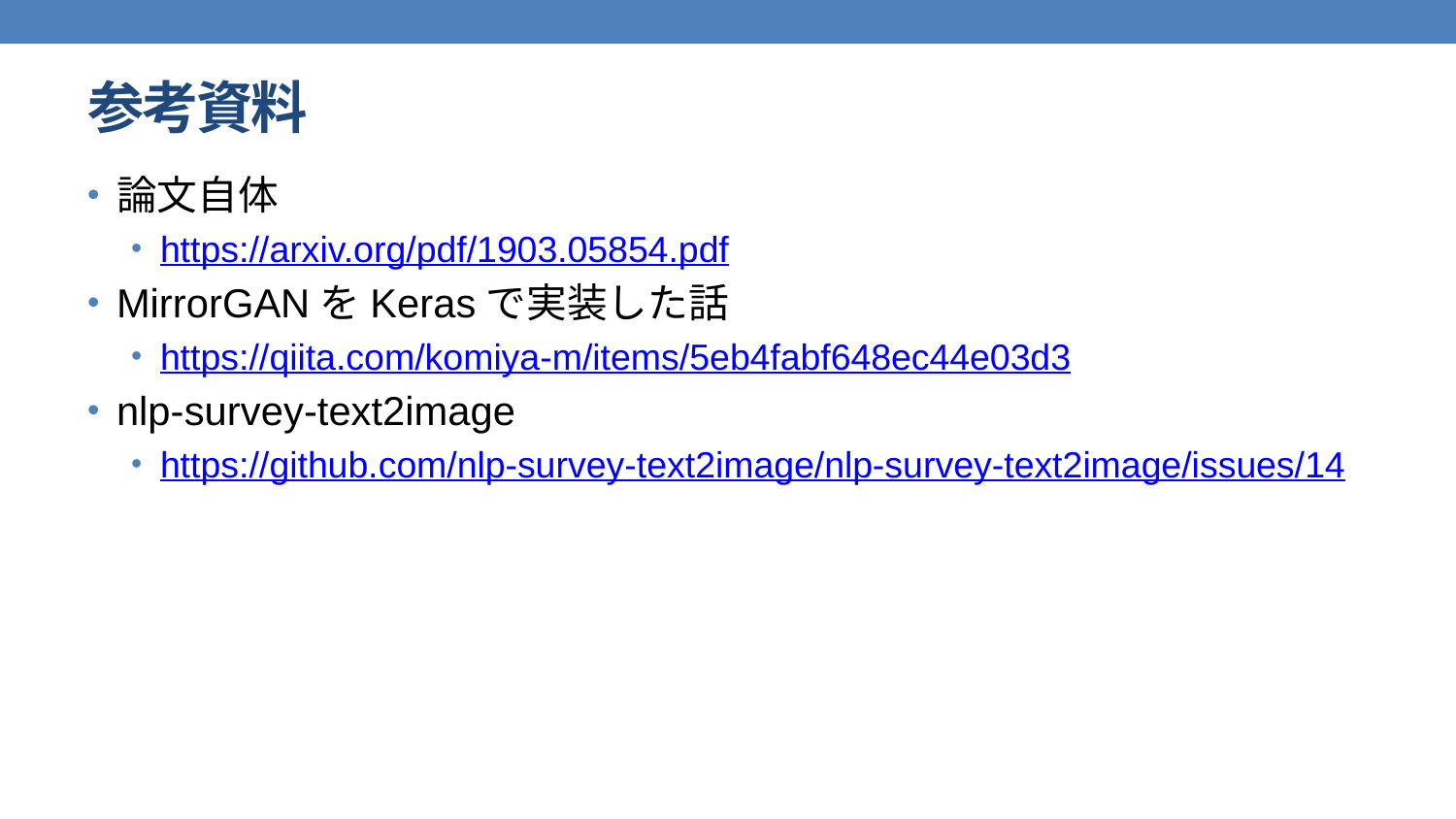

# 参考資料
論文自体
https://arxiv.org/pdf/1903.05854.pdf
MirrorGANをKerasで実装した話
https://qiita.com/komiya-m/items/5eb4fabf648ec44e03d3
nlp-survey-text2image
https://github.com/nlp-survey-text2image/nlp-survey-text2image/issues/14